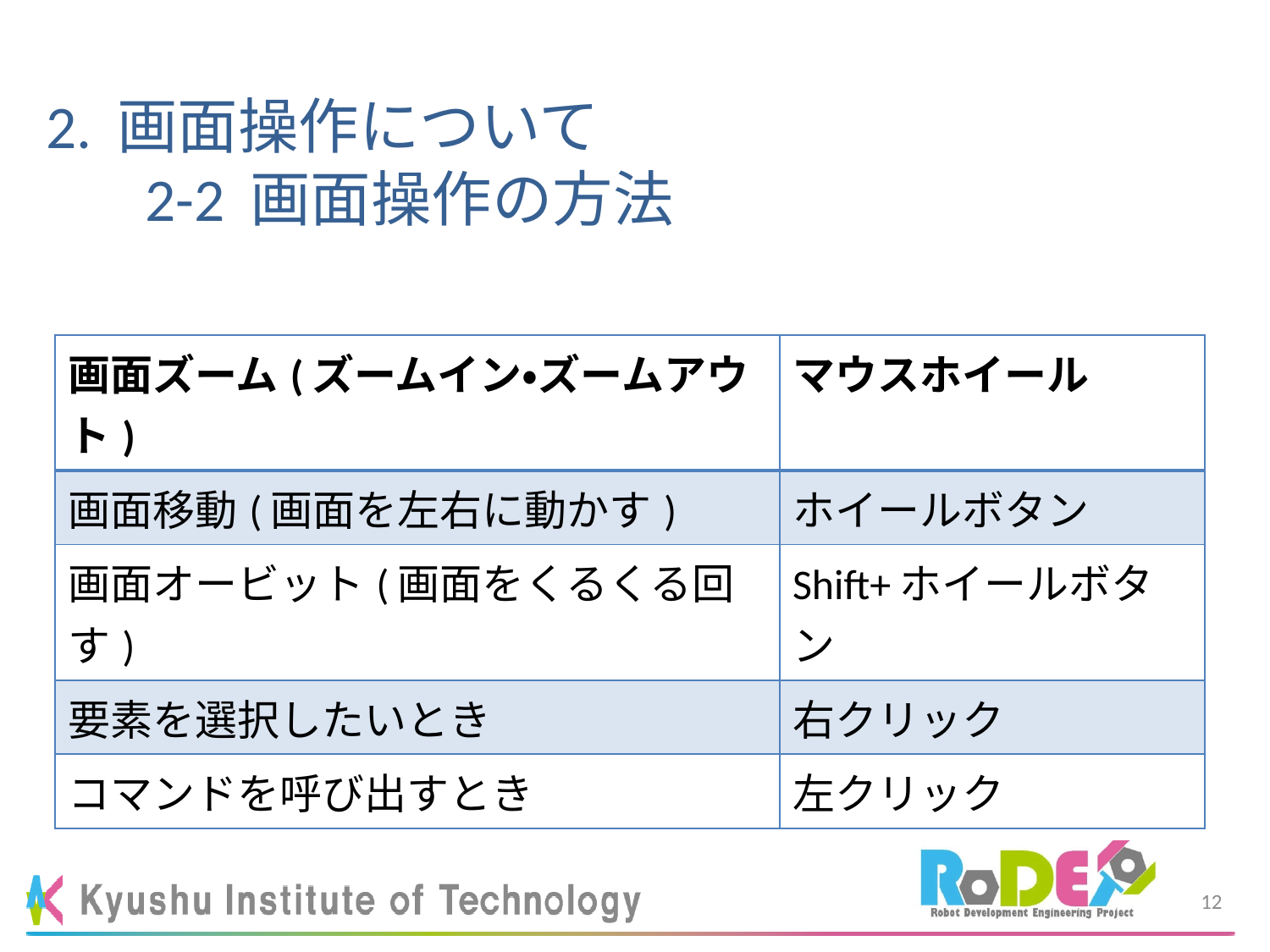

# 2. 画面操作について 2-2 画面操作の方法
| 画面ズーム(ズームイン・ズームアウト) | マウスホイール |
| --- | --- |
| 画面移動(画面を左右に動かす) | ホイールボタン |
| 画面オービット(画面をくるくる回す) | Shift+ホイールボタン |
| 要素を選択したいとき | 右クリック |
| コマンドを呼び出すとき | 左クリック |
12